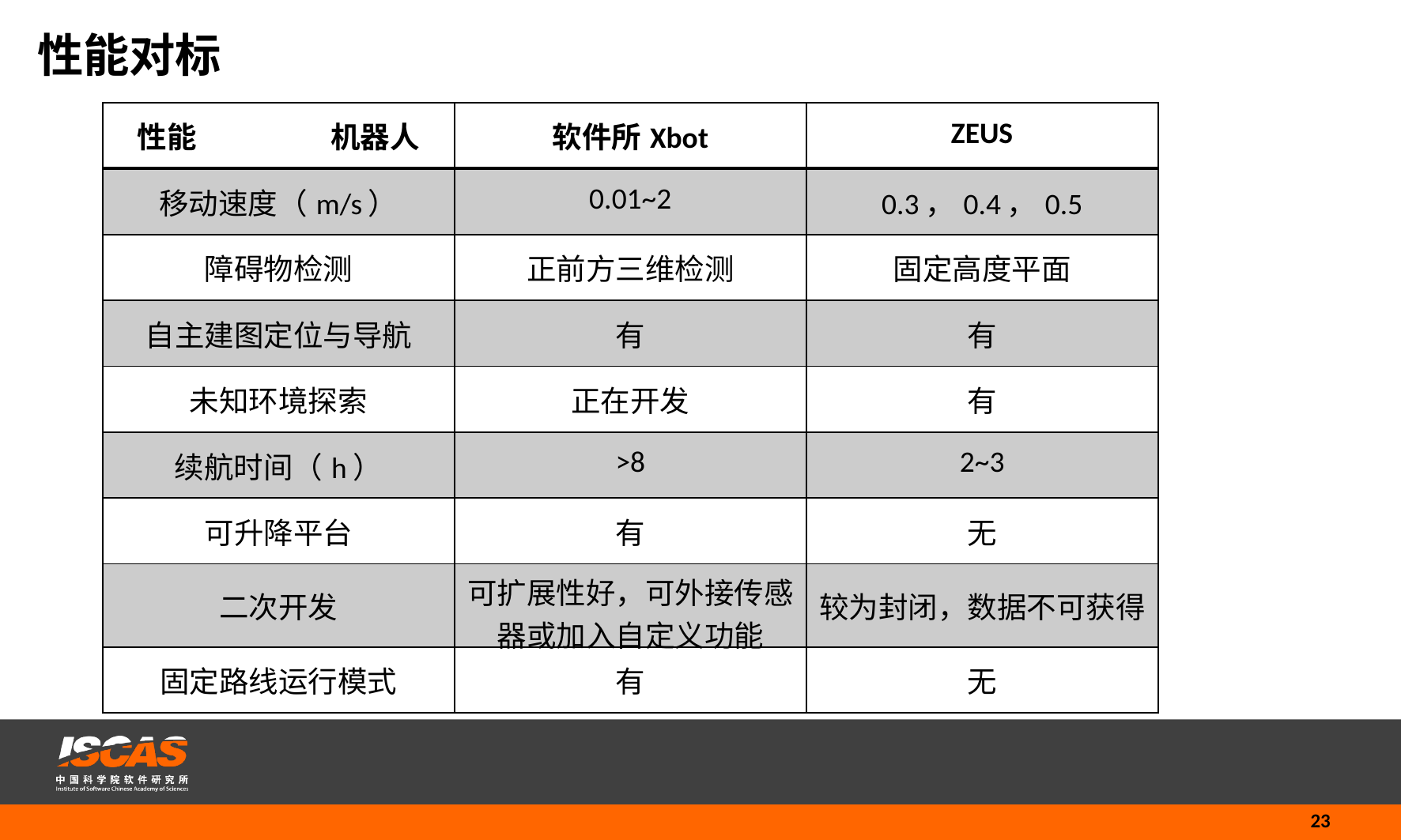

性能对标
| 性能 机器人 | 软件所Xbot | ZEUS |
| --- | --- | --- |
| 移动速度（m/s） | 0.01~2 | 0.3，0.4，0.5 |
| 障碍物检测 | 正前方三维检测 | 固定高度平面 |
| 自主建图定位与导航 | 有 | 有 |
| 未知环境探索 | 正在开发 | 有 |
| 续航时间（h） | >8 | 2~3 |
| 可升降平台 | 有 | 无 |
| 二次开发 | 可扩展性好，可外接传感器或加入自定义功能 | 较为封闭，数据不可获得 |
| 固定路线运行模式 | 有 | 无 |
23